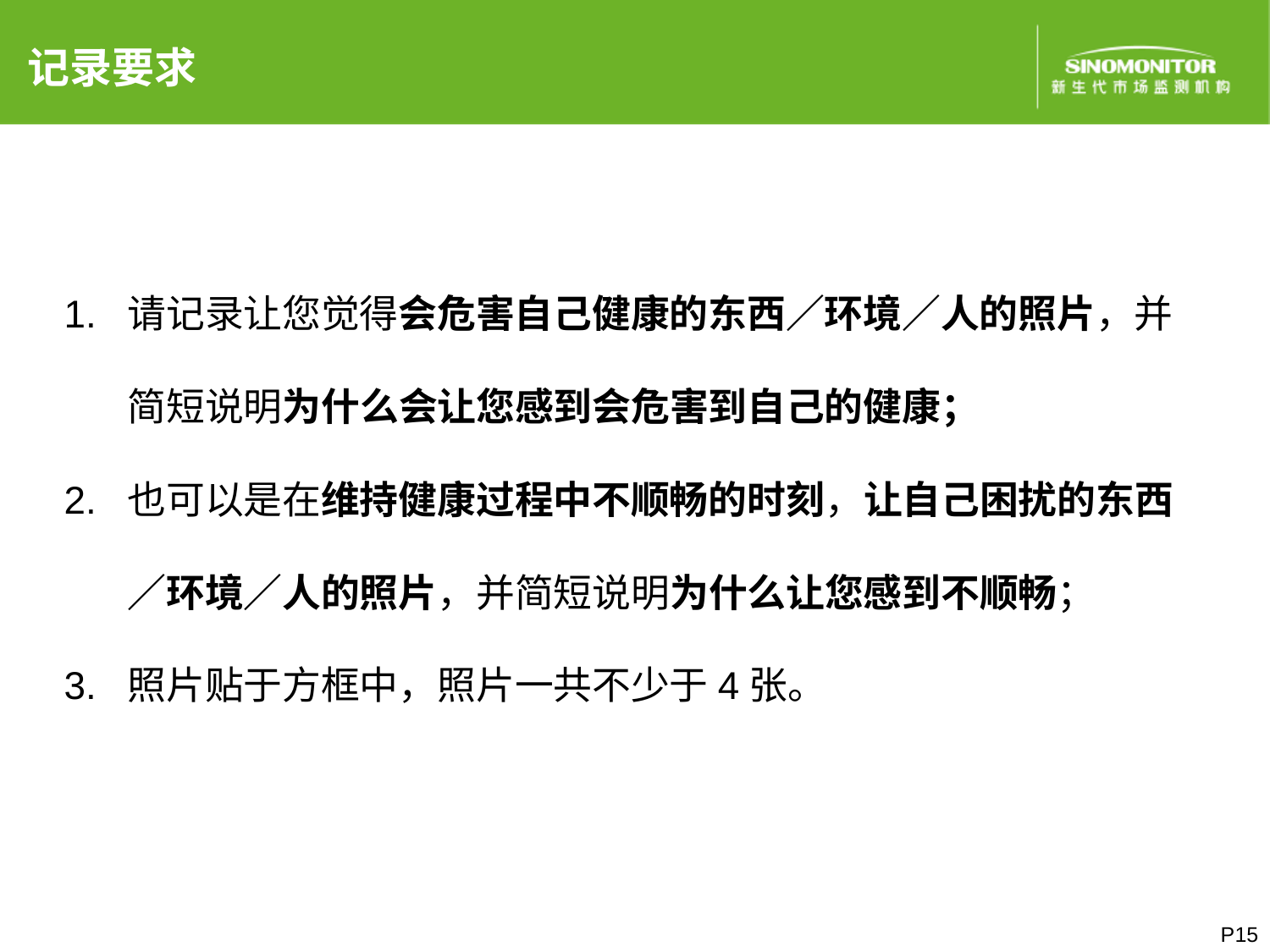

记录要求
请记录让您觉得会危害自己健康的东西／环境／人的照片，并简短说明为什么会让您感到会危害到自己的健康；
也可以是在维持健康过程中不顺畅的时刻，让自己困扰的东西／环境／人的照片，并简短说明为什么让您感到不顺畅；
照片贴于方框中，照片一共不少于4张。

P15